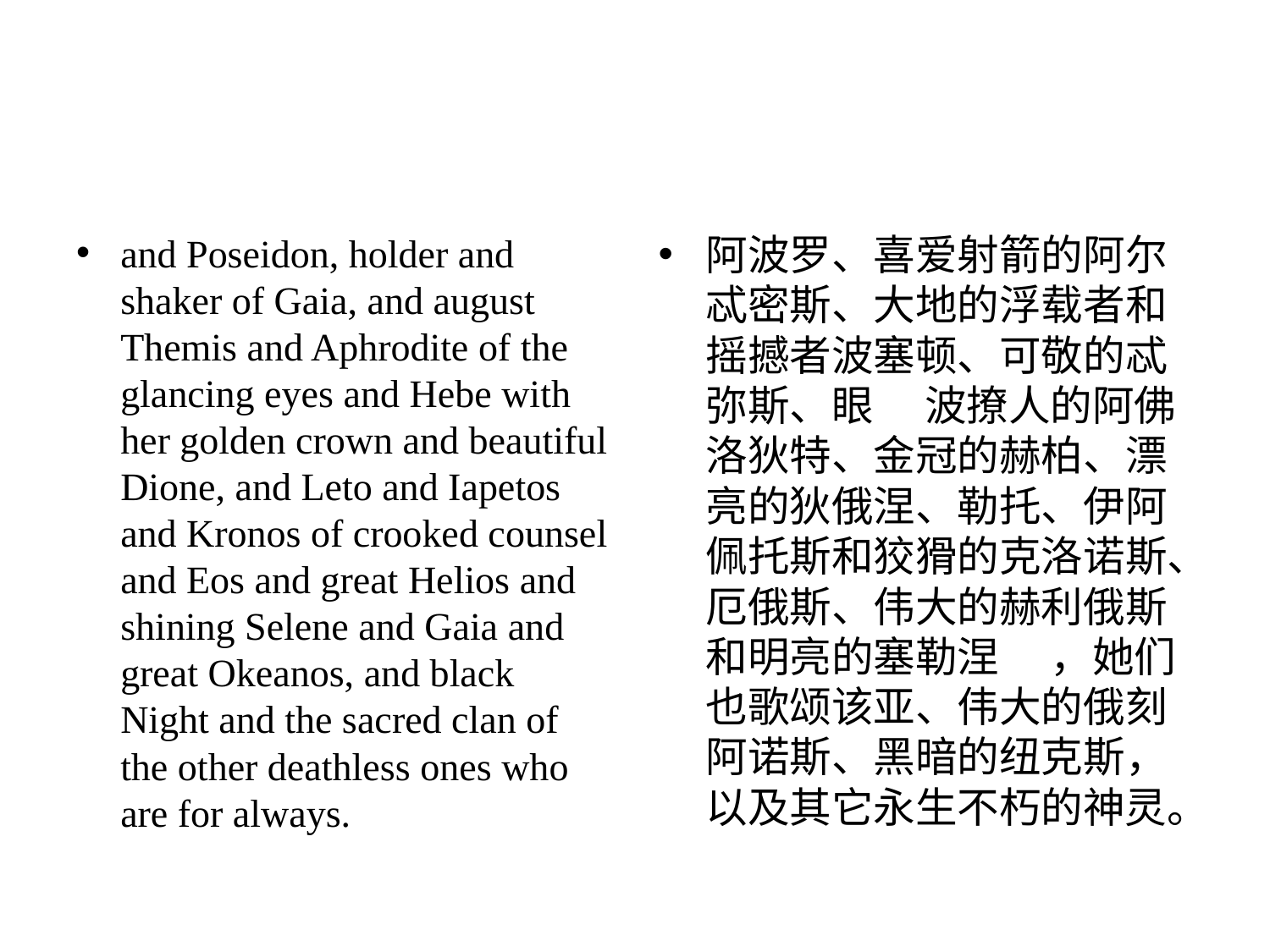

#
and Poseidon, holder and shaker of Gaia, and august Themis and Aphrodite of the glancing eyes and Hebe with her golden crown and beautiful Dione, and Leto and Iapetos and Kronos of crooked counsel and Eos and great Helios and shining Selene and Gaia and great Okeanos, and black Night and the sacred clan of the other deathless ones who are for always.

阿波罗、喜爱射箭的阿尔忒密斯、⼤地的浮载者和摇撼者波塞顿、可敬的忒弥斯、眼 　波撩⼈的阿佛洛狄特、⾦冠的赫柏、漂亮的狄俄涅、勒托、伊阿佩托斯和狡猾的克洛诺斯、厄俄斯、伟⼤的赫利俄斯和明亮的塞勒涅 　，她们也歌颂该亚、伟⼤的俄刻阿诺斯、⿊暗的纽克斯，以及其它永⽣不朽的神灵。